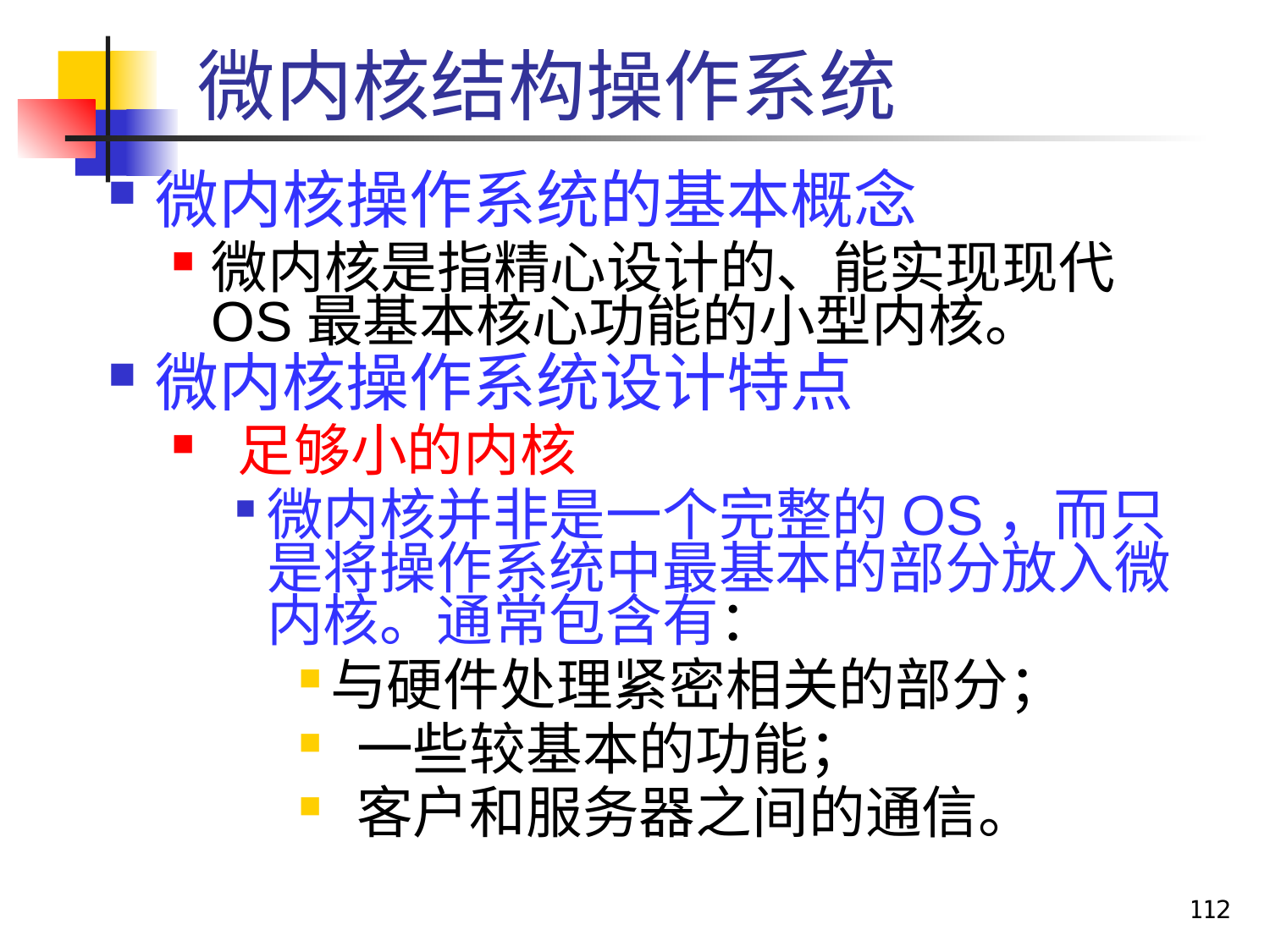

# 微内核结构操作系统
微内核操作系统的基本概念
微内核是指精心设计的、能实现现代OS最基本核心功能的小型内核。
微内核操作系统设计特点
 足够小的内核
微内核并非是一个完整的OS，而只是将操作系统中最基本的部分放入微内核。通常包含有：
与硬件处理紧密相关的部分；
 一些较基本的功能；
 客户和服务器之间的通信。
112